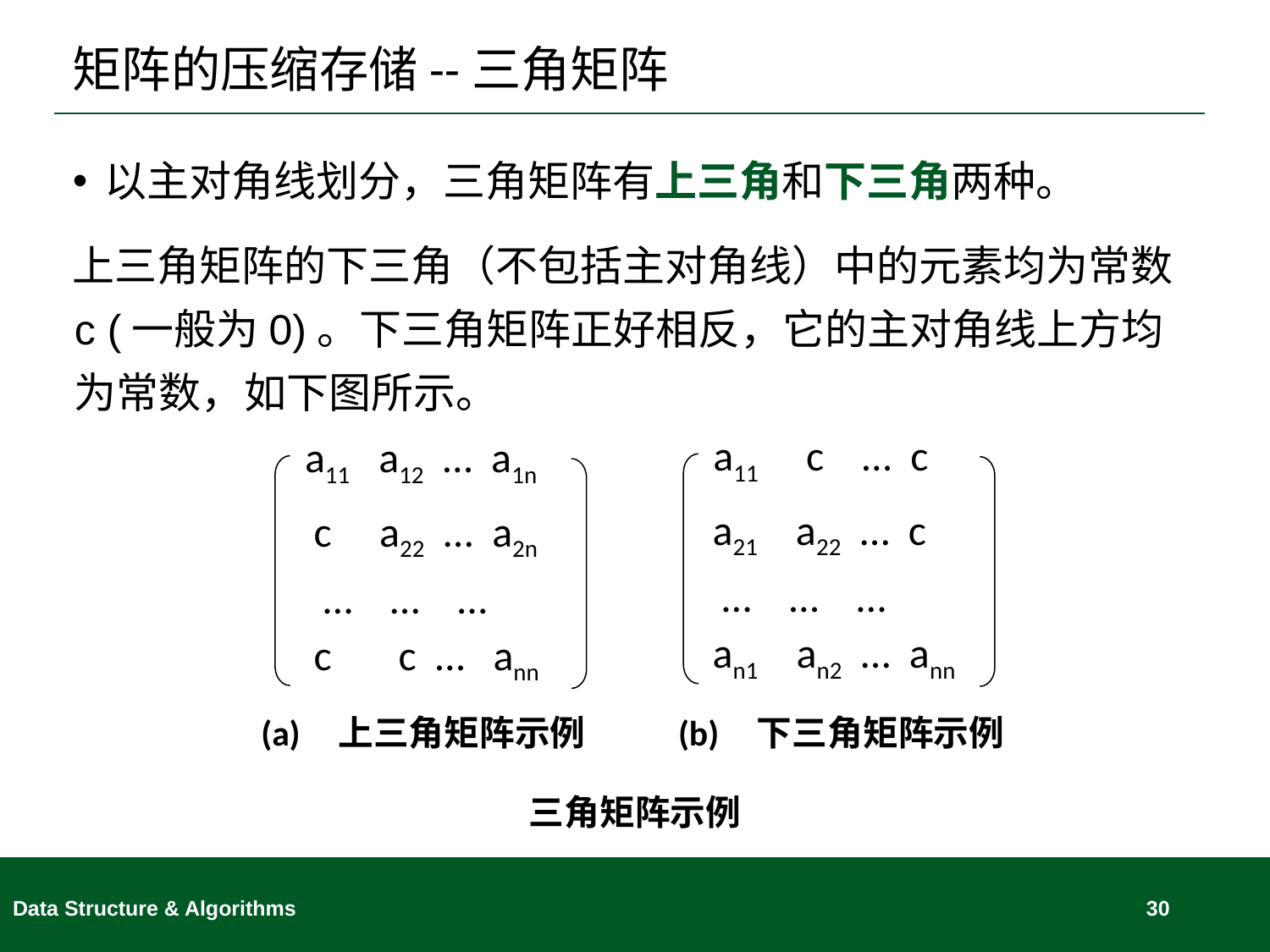

# 矩阵的压缩存储--三角矩阵
以主对角线划分，三角矩阵有上三角和下三角两种。
上三角矩阵的下三角（不包括主对角线）中的元素均为常数c (一般为0)。下三角矩阵正好相反，它的主对角线上方均为常数，如下图所示。

a11     c    …  c

a21    a22  …  c
 …    …    …
an1    an2  …  ann
a11   a12  …  a1n

 c     a22  …  a2n
  …    …    …
 c       c  …   ann
(a)   上三角矩阵示例
(b)   下三角矩阵示例
三角矩阵示例
Data Structure & Algorithms
30